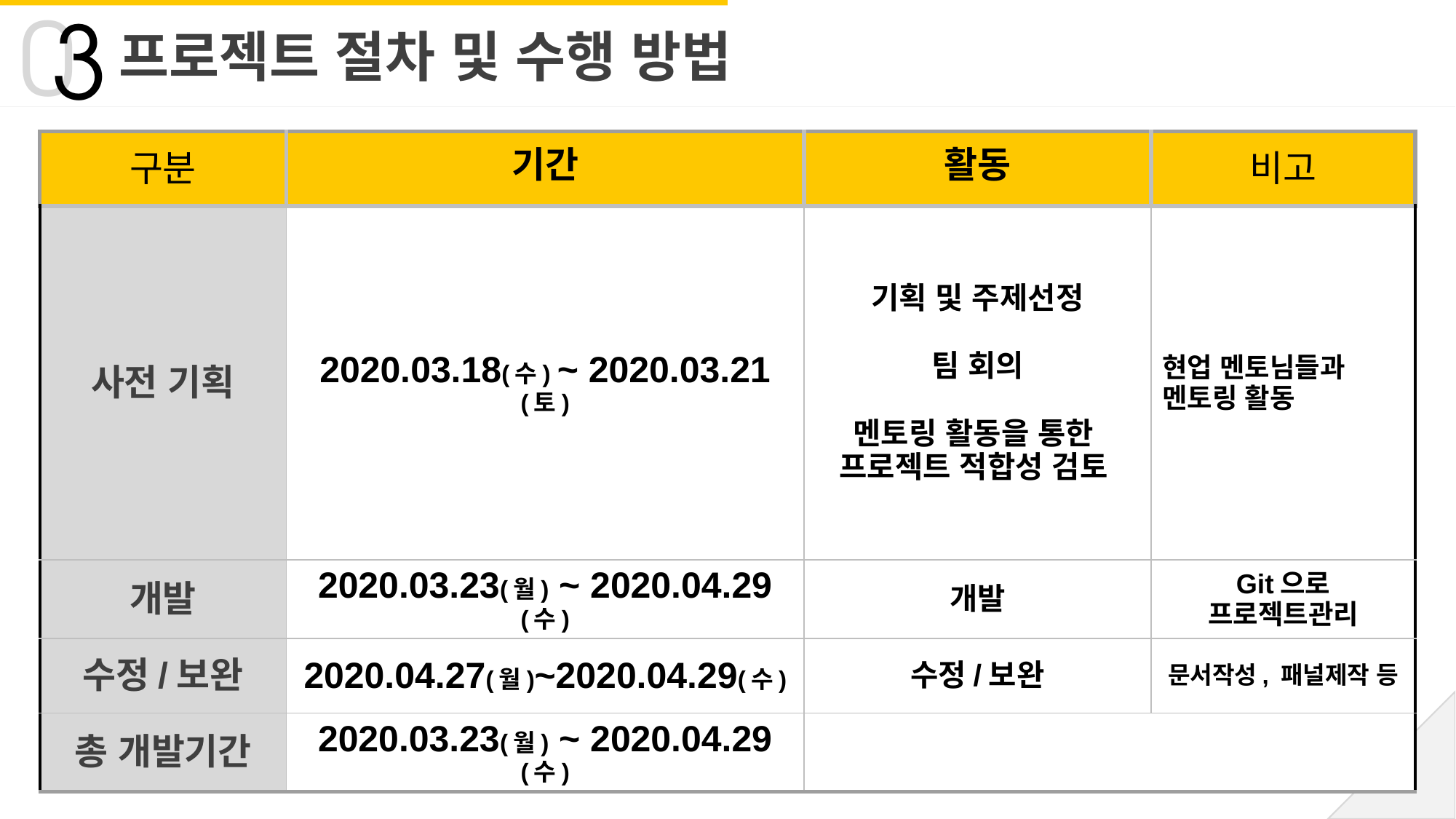

0

3
프로젝트 절차 및 수행 방법
| 구분 | 기간 | 활동 | 비고 |
| --- | --- | --- | --- |
| 사전 기획 | 2020.03.18(수) ~ 2020.03.21(토) | 기획 및 주제선정 팀 회의 멘토링 활동을 통한 프로젝트 적합성 검토 | 현업 멘토님들과 멘토링 활동 |
| 개발 | 2020.03.23(월) ~ 2020.04.29(수) | 개발 | Git으로 프로젝트관리 |
| 수정/보완 | 2020.04.27(월)~2020.04.29(수) | 수정/보완 | 문서작성, 패널제작 등 |
| 총 개발기간 | 2020.03.23(월) ~ 2020.04.29(수) |  |  |